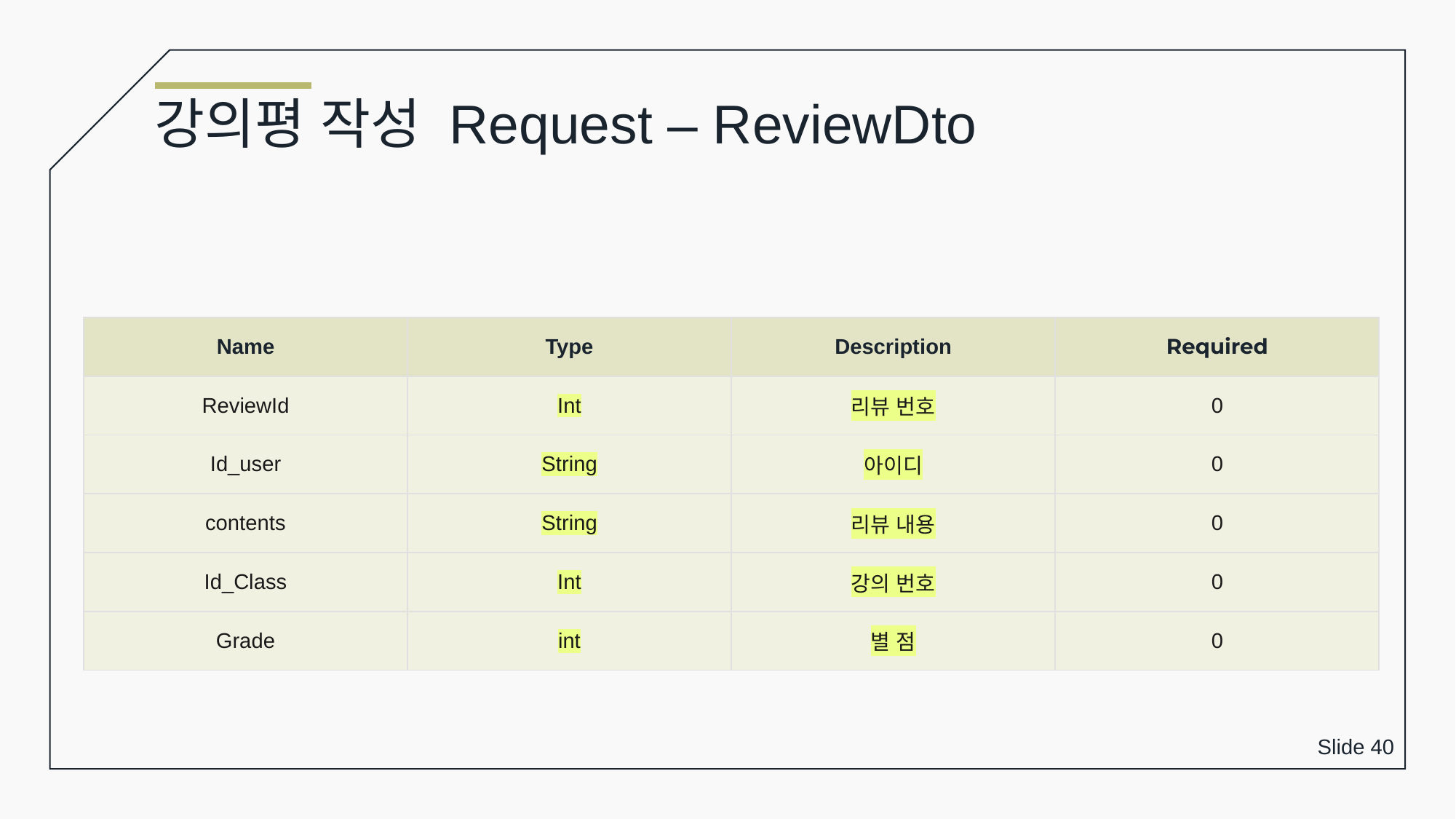

강의평 작성 Request – ReviewDto

| Name | Type | Description | Required |
| --- | --- | --- | --- |
| ReviewId | Int | 리뷰 번호 | 0 |
| Id\_user | String | 아이디 | 0 |
| contents | String | 리뷰 내용 | 0 |
| Id\_Class | Int | 강의 번호 | 0 |
| Grade | int | 별 점 | 0 |